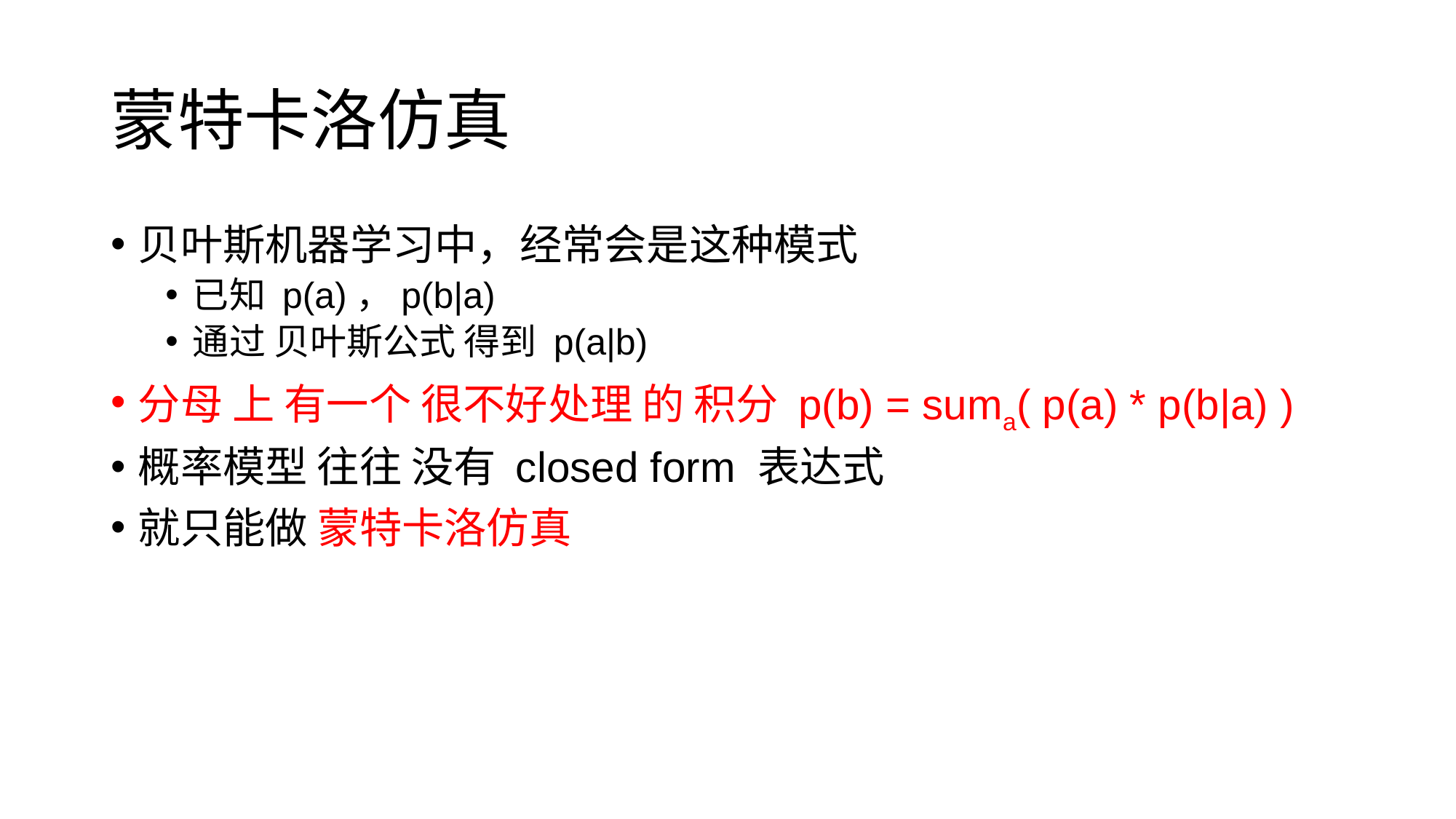

# 蒙特卡洛仿真
贝叶斯机器学习中，经常会是这种模式
已知 p(a)，p(b|a)
通过 贝叶斯公式 得到 p(a|b)
分母 上 有一个 很不好处理 的 积分 p(b) = suma( p(a) * p(b|a) )
概率模型 往往 没有 closed form 表达式
就只能做 蒙特卡洛仿真